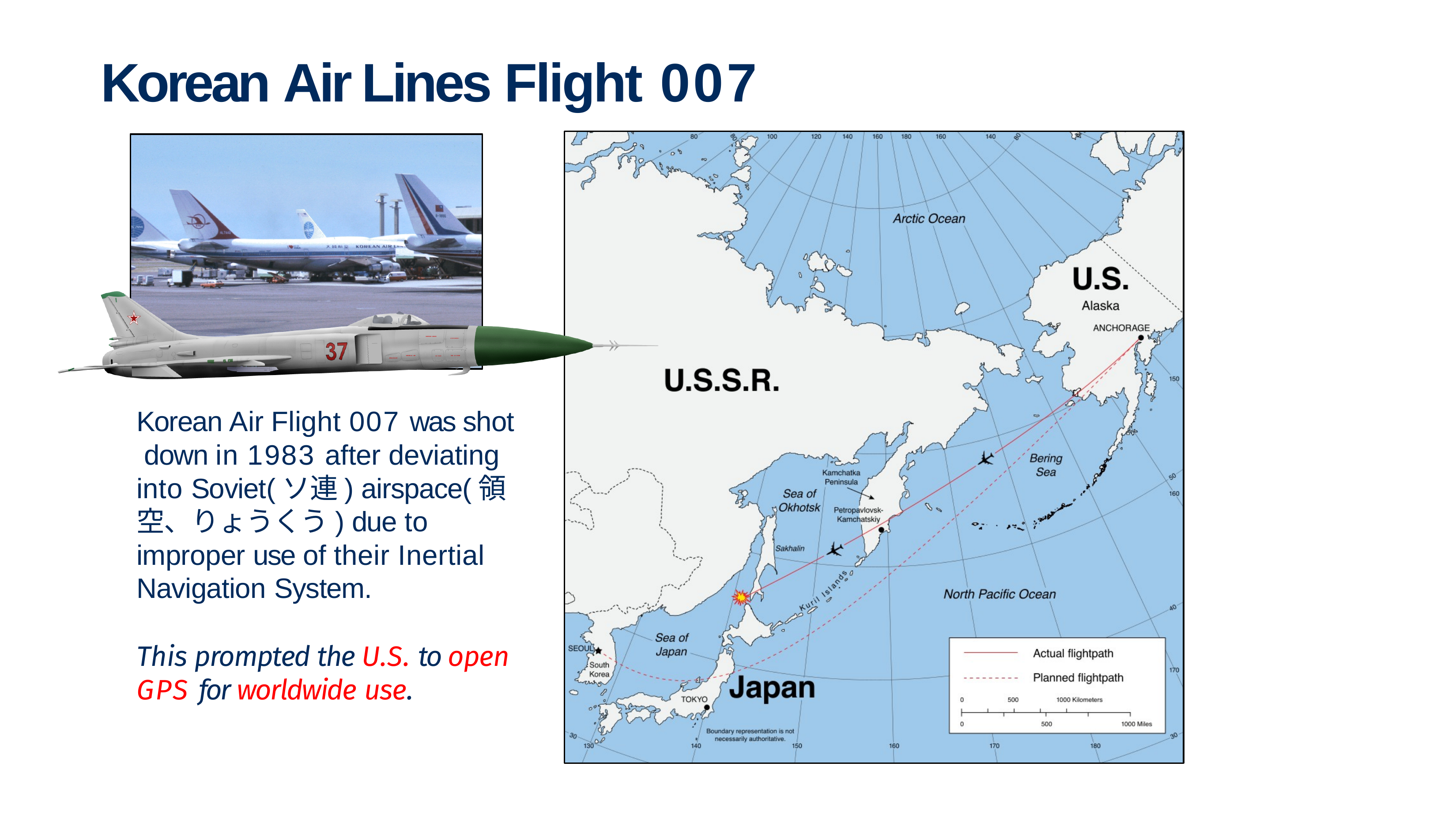

# Korean Air Lines Flight 007

Korean Air Flight 007 was shot  down in 1983 after deviating  into Soviet(ソ連) airspace(領空、りょうくう) due to  improper use of their Inertial  Navigation System.

This prompted the U.S. to open  GPS for worldwide use.